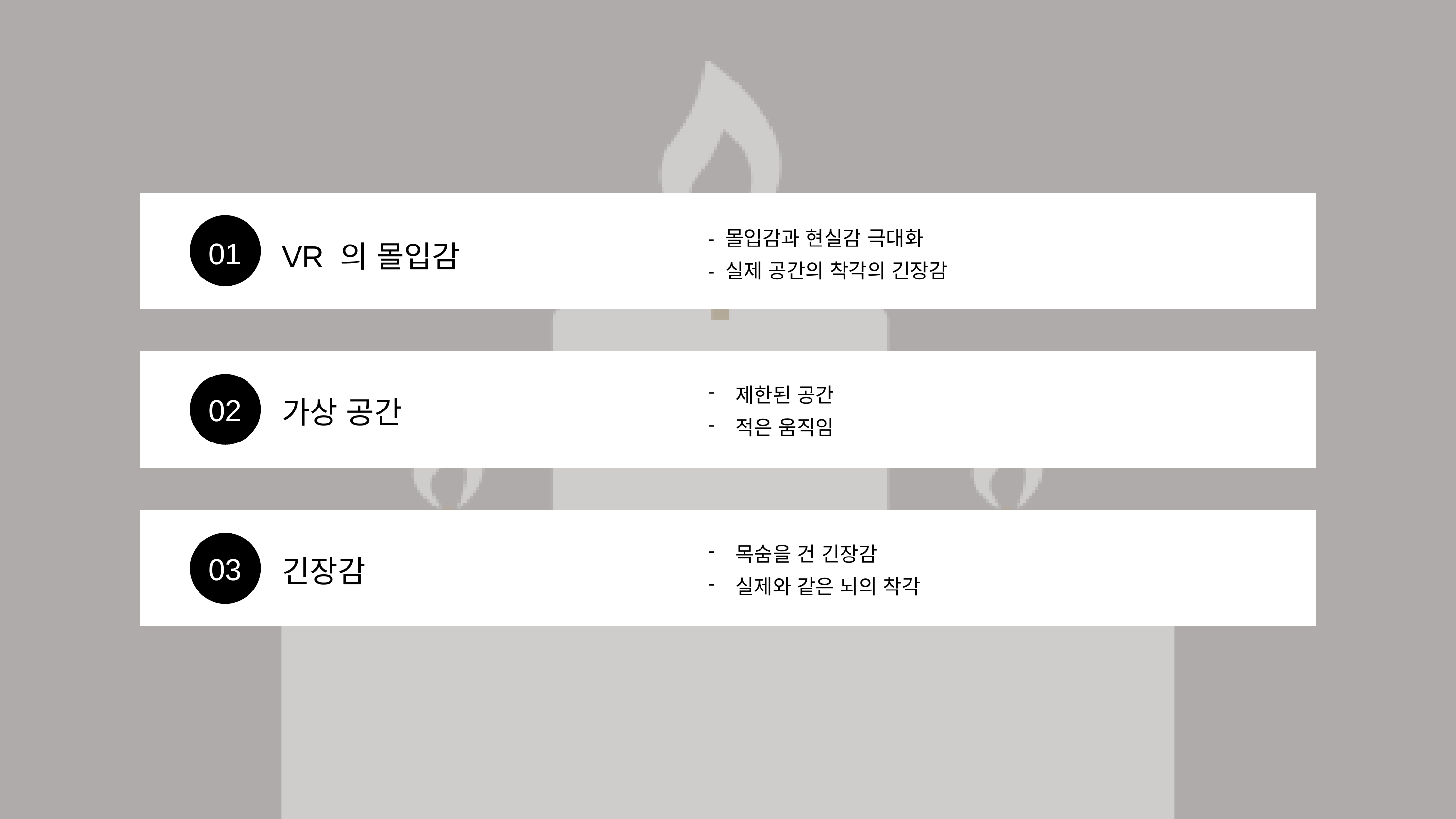

- 몰입감과 현실감 극대화
- 실제 공간의 착각의 긴장감
VR 의 몰입감
01

제한된 공간
적은 움직임
가상 공간
02

목숨을 건 긴장감
실제와 같은 뇌의 착각
긴장감
03